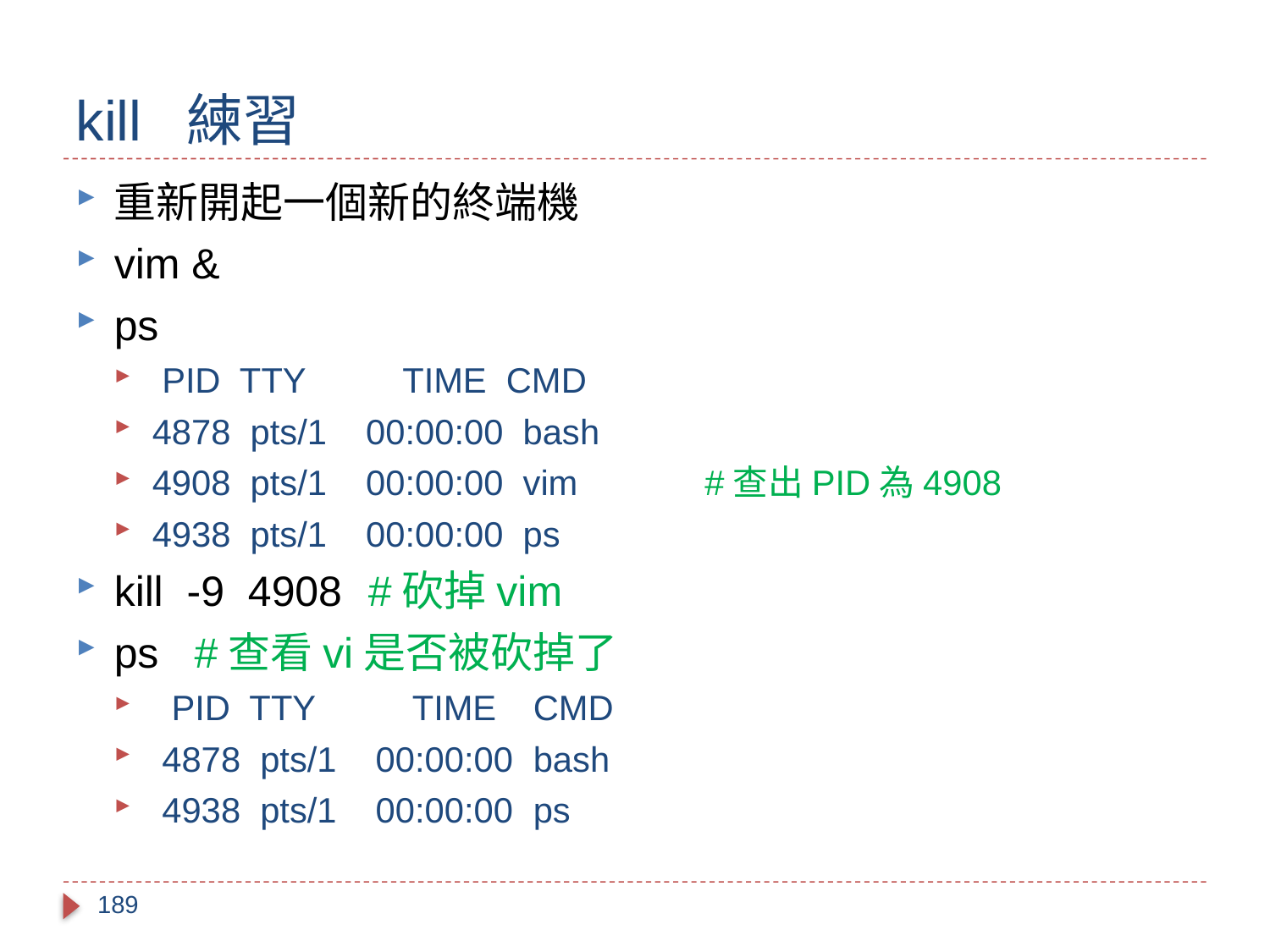

# kill  練習
重新開起一個新的終端機
vim &
ps
 PID  TTY          TIME  CMD
4878  pts/1    00:00:00  bash
4908  pts/1    00:00:00  vim             #查出PID為4908
4938  pts/1    00:00:00  ps
kill  -9  4908	#砍掉vim
ps   #查看vi是否被砍掉了
  PID  TTY          TIME  	CMD
 4878  pts/1    00:00:00  	bash
 4938  pts/1    00:00:00  	ps
189